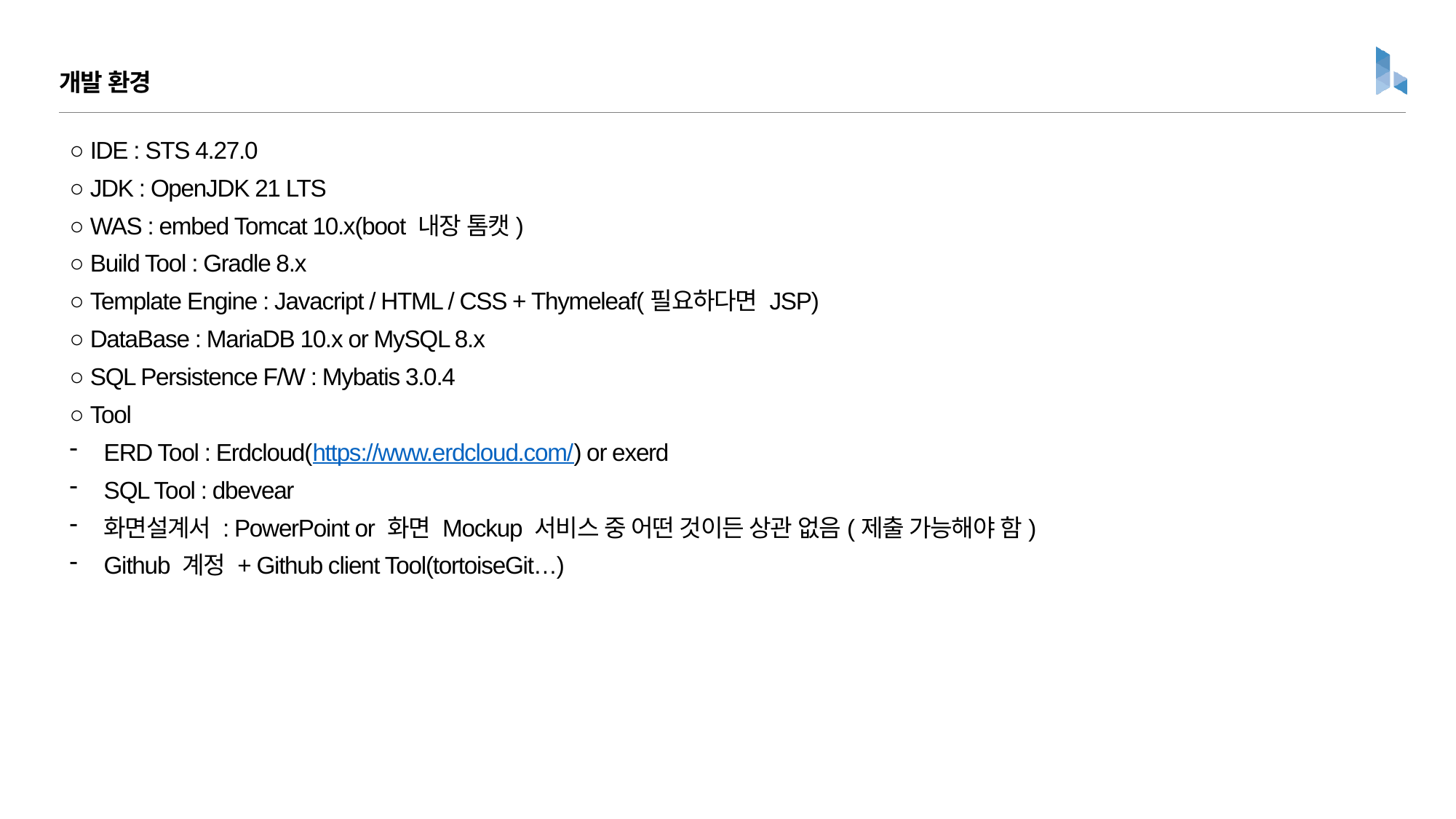

개발 환경
○ IDE : STS 4.27.0
○ JDK : OpenJDK 21 LTS
○ WAS : embed Tomcat 10.x(boot 내장 톰캣)
○ Build Tool : Gradle 8.x
○ Template Engine : Javacript / HTML / CSS + Thymeleaf(필요하다면 JSP)
○ DataBase : MariaDB 10.x or MySQL 8.x
○ SQL Persistence F/W : Mybatis 3.0.4
○ Tool
ERD Tool : Erdcloud(https://www.erdcloud.com/) or exerd
SQL Tool : dbevear
화면설계서 : PowerPoint or 화면 Mockup 서비스 중 어떤 것이든 상관 없음(제출 가능해야 함)
Github 계정 + Github client Tool(tortoiseGit…)